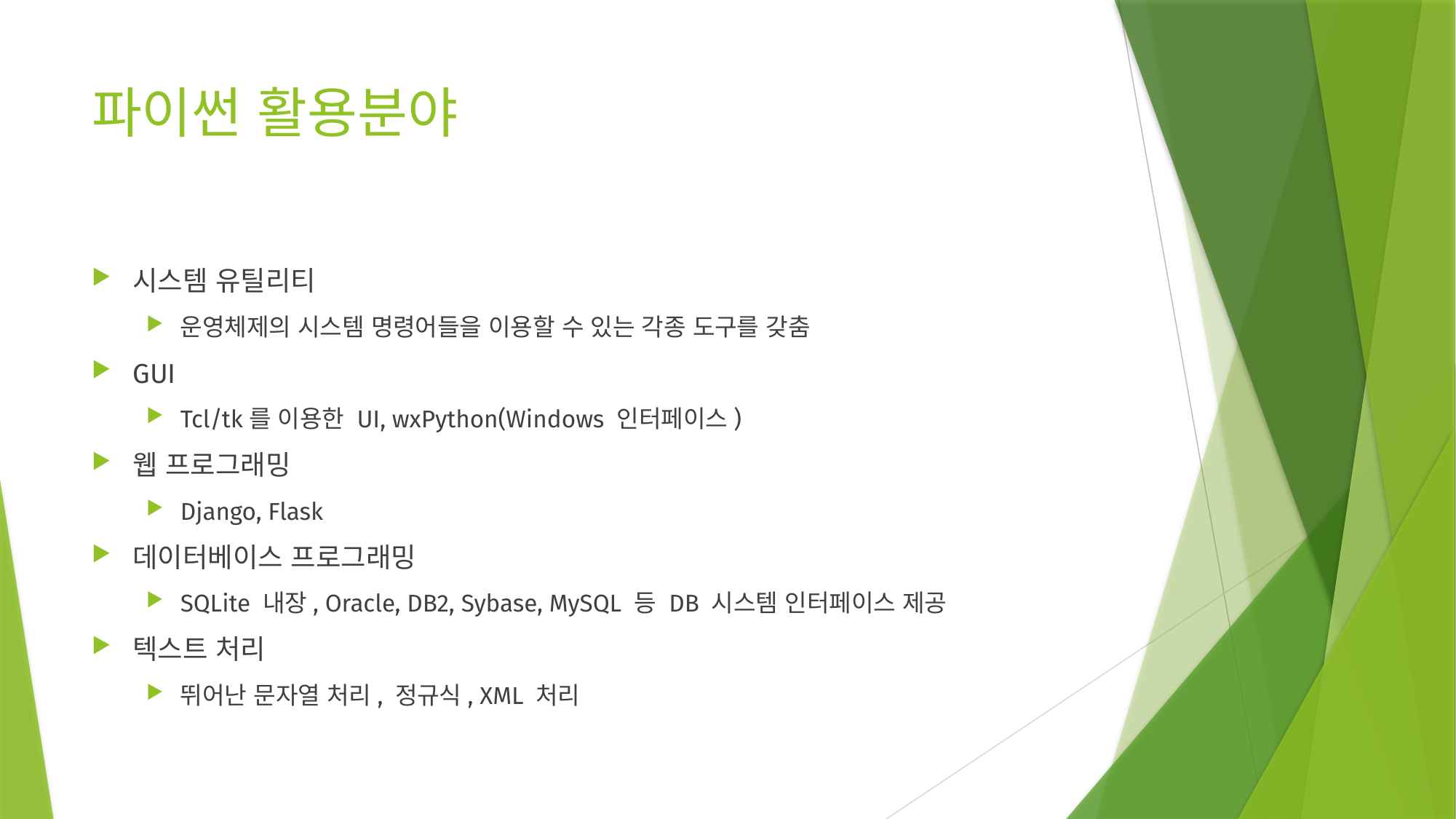

# 파이썬 활용분야
시스템 유틸리티
운영체제의 시스템 명령어들을 이용할 수 있는 각종 도구를 갖춤
GUI
Tcl/tk를 이용한 UI, wxPython(Windows 인터페이스)
웹 프로그래밍
Django, Flask
데이터베이스 프로그래밍
SQLite 내장, Oracle, DB2, Sybase, MySQL 등 DB 시스템 인터페이스 제공
텍스트 처리
뛰어난 문자열 처리, 정규식, XML 처리